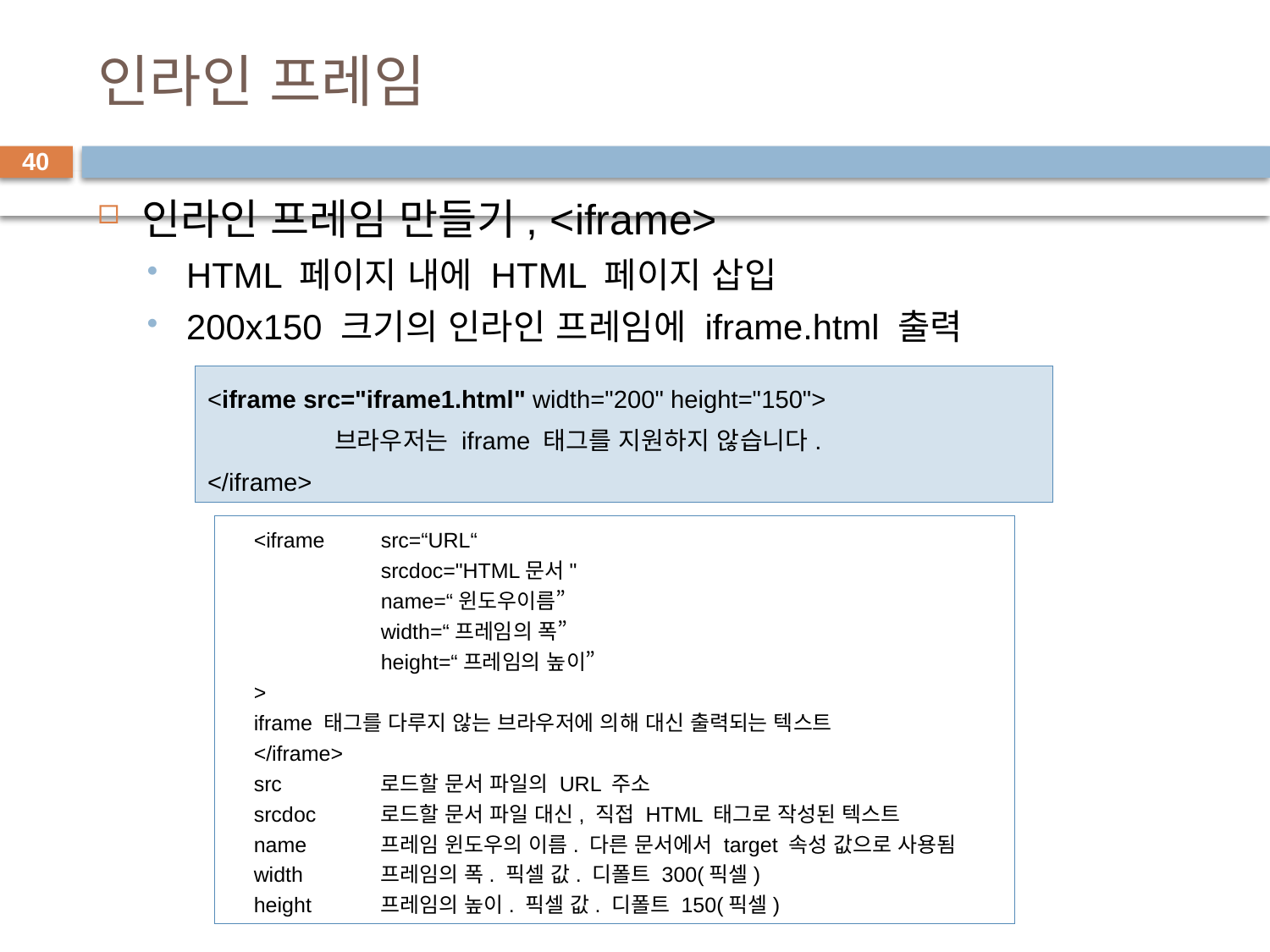

# 인라인 프레임
40
인라인 프레임 만들기, <iframe>
HTML 페이지 내에 HTML 페이지 삽입
200x150 크기의 인라인 프레임에 iframe.html 출력
<iframe src="iframe1.html" width="200" height="150">
	브라우저는 iframe 태그를 지원하지 않습니다.
</iframe>
<iframe	src=“URL“
	srcdoc="HTML문서"
	name=“윈도우이름”
	width=“프레임의 폭”
	height=“프레임의 높이”
>
iframe 태그를 다루지 않는 브라우저에 의해 대신 출력되는 텍스트
</iframe>
src	로드할 문서 파일의 URL 주소
srcdoc	로드할 문서 파일 대신, 직접 HTML 태그로 작성된 텍스트
name 	프레임 윈도우의 이름. 다른 문서에서 target 속성 값으로 사용됨
width	프레임의 폭. 픽셀 값. 디폴트 300(픽셀)
height	프레임의 높이. 픽셀 값. 디폴트 150(픽셀)